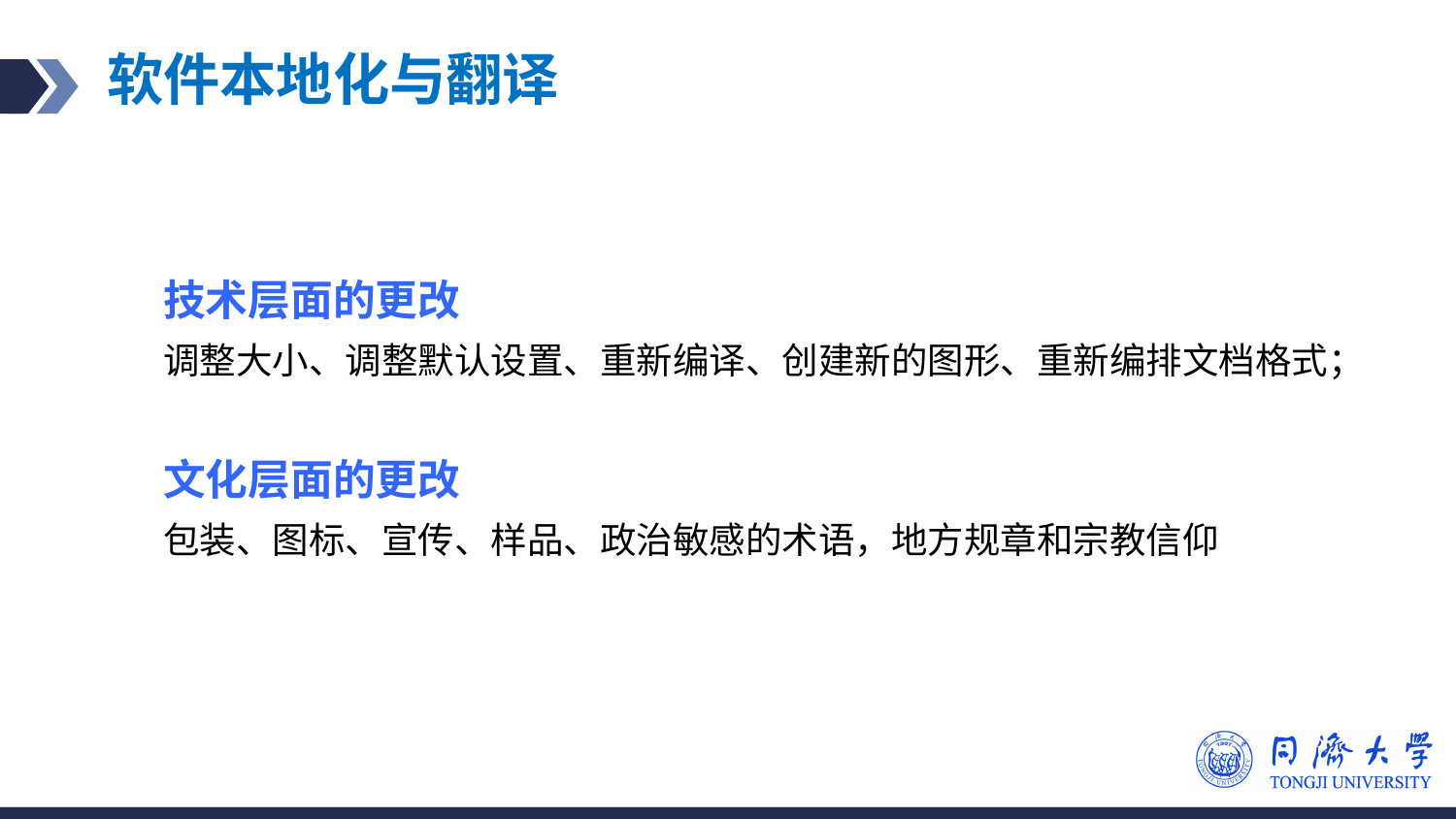

# 软件本地化与翻译
技术层面的更改
调整大小、调整默认设置、重新编译、创建新的图形、重新编排文档格式；

文化层面的更改
包装、图标、宣传、样品、政治敏感的术语，地方规章和宗教信仰